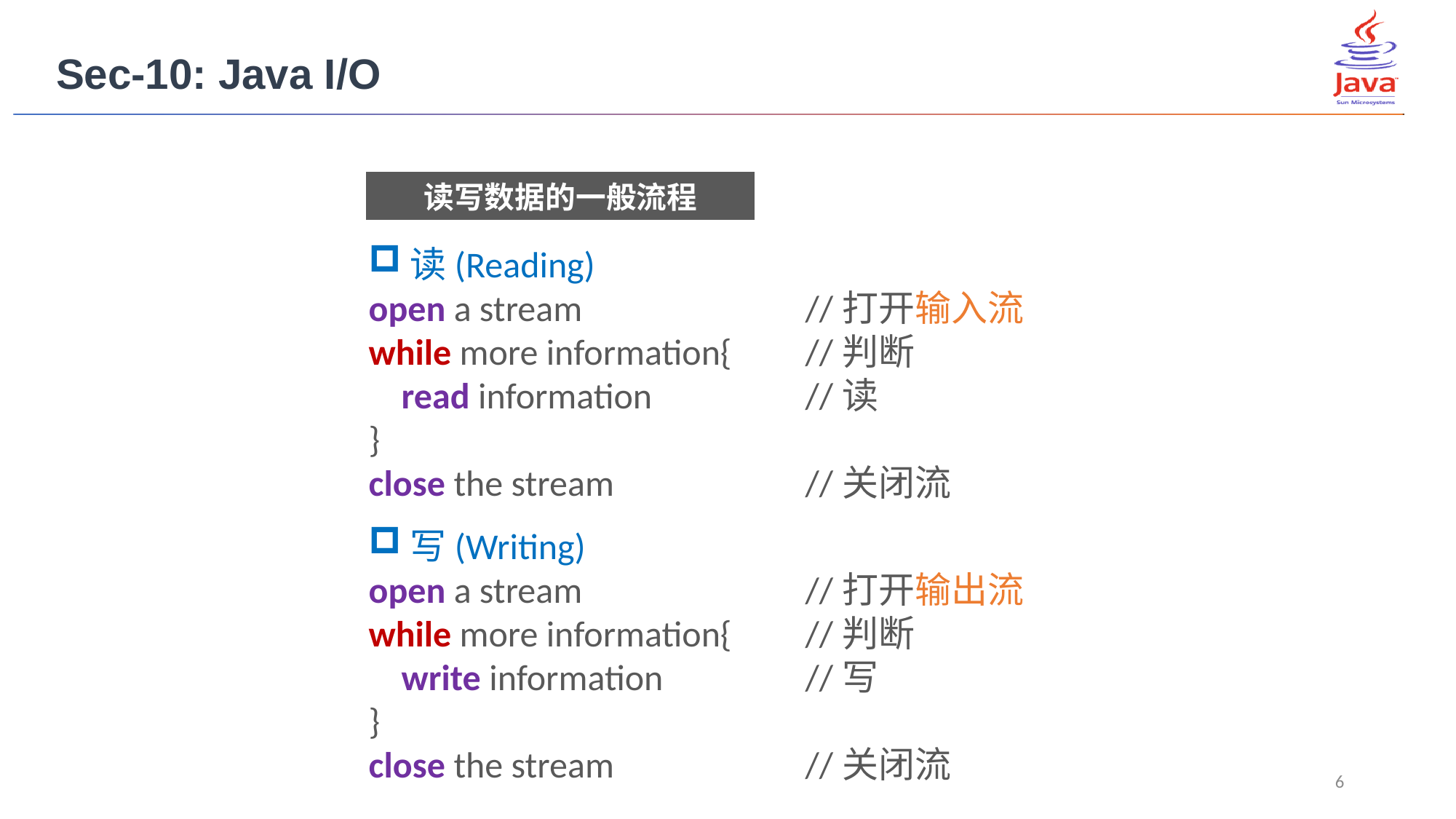

Sec-10: Java I/O
读写数据的一般流程
读(Reading)
open a stream                	//打开输入流
while more information{	//判断
    read information		//读
}
close the stream            	//关闭流

写(Writing)
open a stream                	//打开输出流
while more information{	//判断
    write information       	//写
}
close the stream            	//关闭流
6